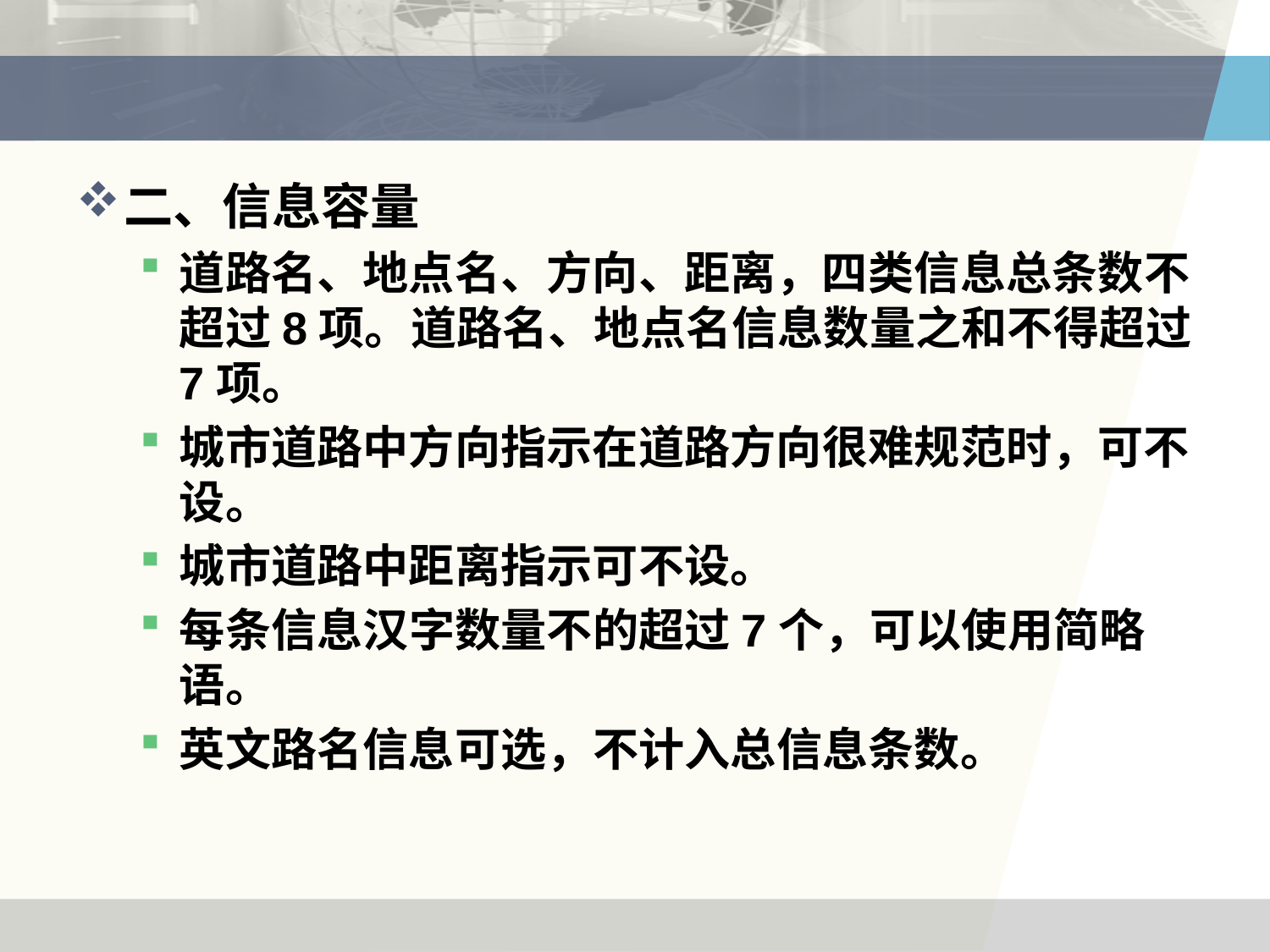

#
二、信息容量
道路名、地点名、方向、距离，四类信息总条数不超过8项。道路名、地点名信息数量之和不得超过7项。
城市道路中方向指示在道路方向很难规范时，可不设。
城市道路中距离指示可不设。
每条信息汉字数量不的超过7个，可以使用简略语。
英文路名信息可选，不计入总信息条数。